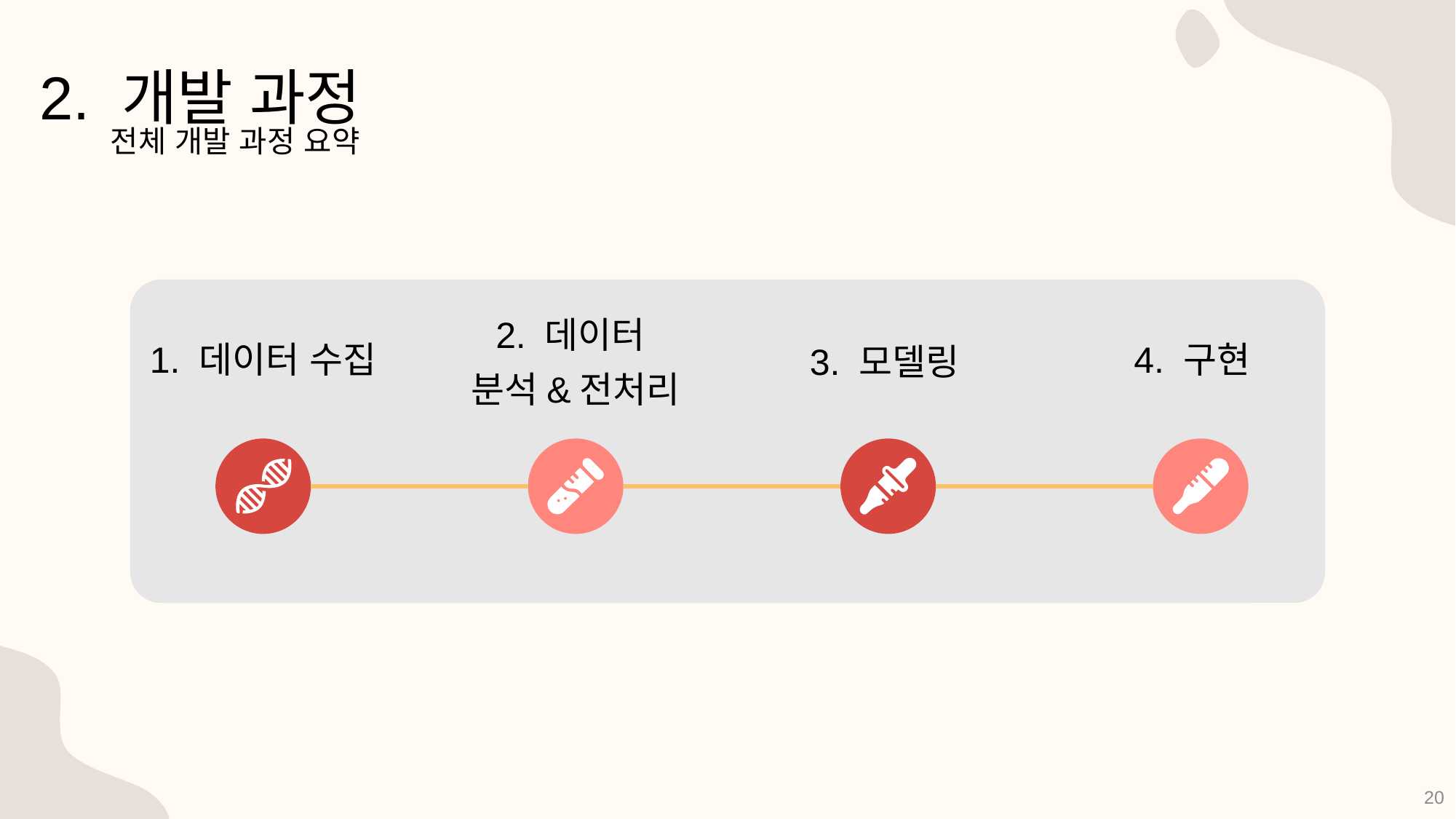

2. 개발 과정
전체 개발 과정 요약

4. 구현
1. 데이터 수집
2. 데이터
분석&전처리
3. 모델링

20